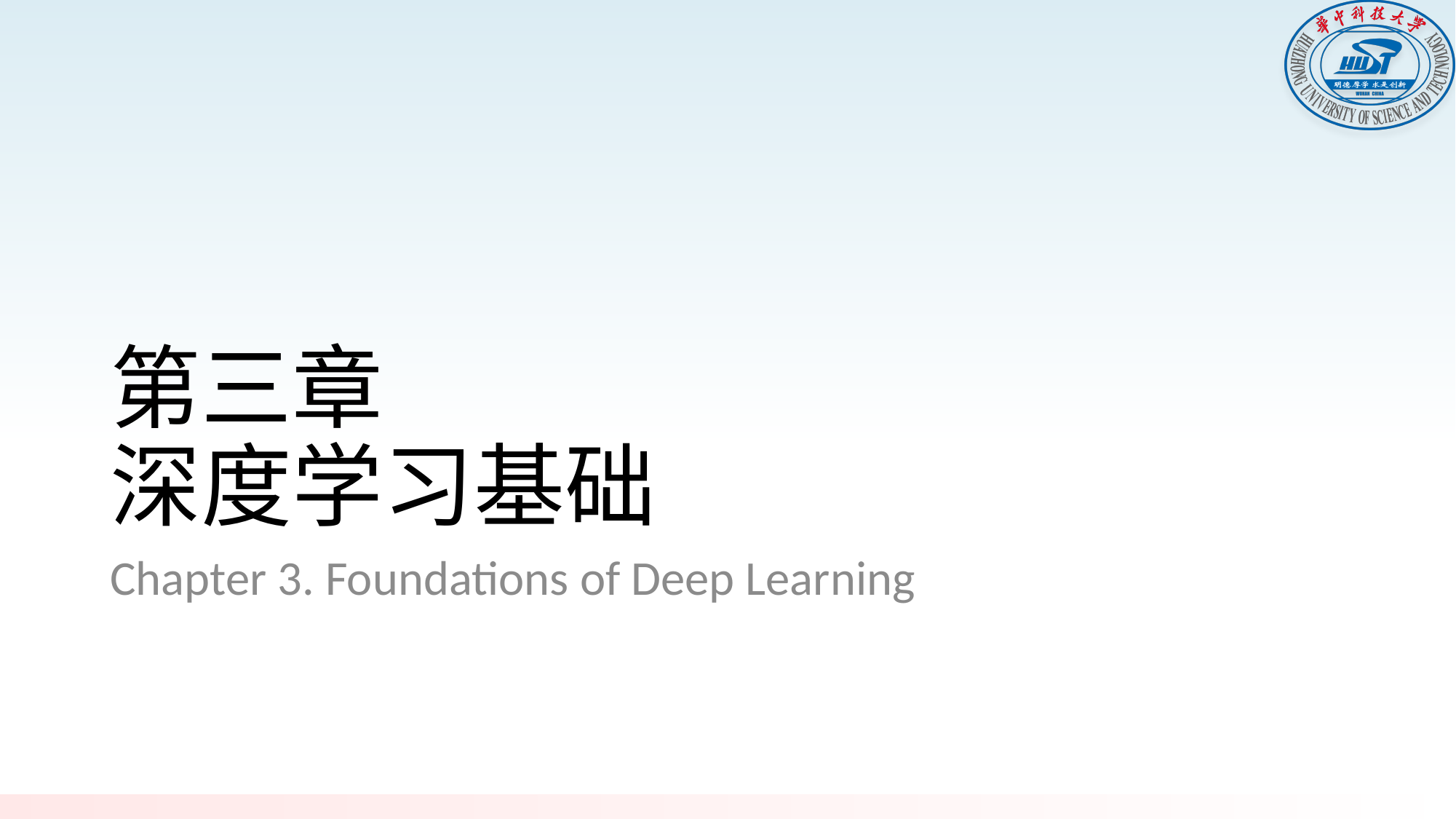

# 第三章 深度学习基础
Chapter 3. Foundations of Deep Learning